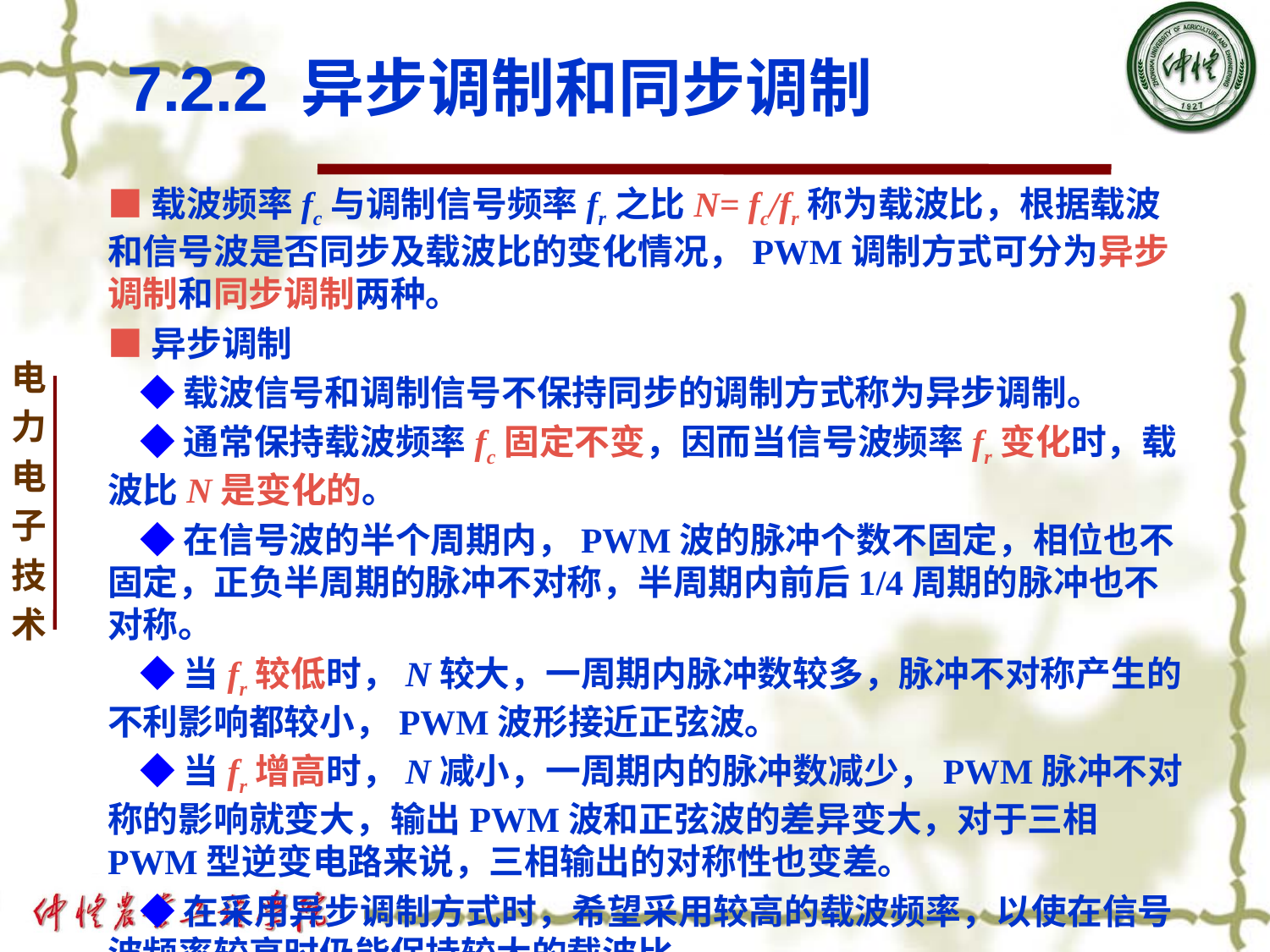

# 7.2.2 异步调制和同步调制
■载波频率fc与调制信号频率fr之比N= fc/fr称为载波比，根据载波和信号波是否同步及载波比的变化情况，PWM调制方式可分为异步调制和同步调制两种。
■异步调制
    ◆载波信号和调制信号不保持同步的调制方式称为异步调制。
    ◆通常保持载波频率fc固定不变，因而当信号波频率fr变化时，载波比N是变化的。
    ◆在信号波的半个周期内，PWM波的脉冲个数不固定，相位也不固定，正负半周期的脉冲不对称，半周期内前后1/4周期的脉冲也不对称。
    ◆当fr较低时，N较大，一周期内脉冲数较多，脉冲不对称产生的不利影响都较小，PWM波形接近正弦波。
    ◆当fr增高时，N减小，一周期内的脉冲数减少，PWM脉冲不对称的影响就变大，输出PWM波和正弦波的差异变大，对于三相PWM型逆变电路来说，三相输出的对称性也变差。
    ◆在采用异步调制方式时，希望采用较高的载波频率，以使在信号波频率较高时仍能保持较大的载波比。